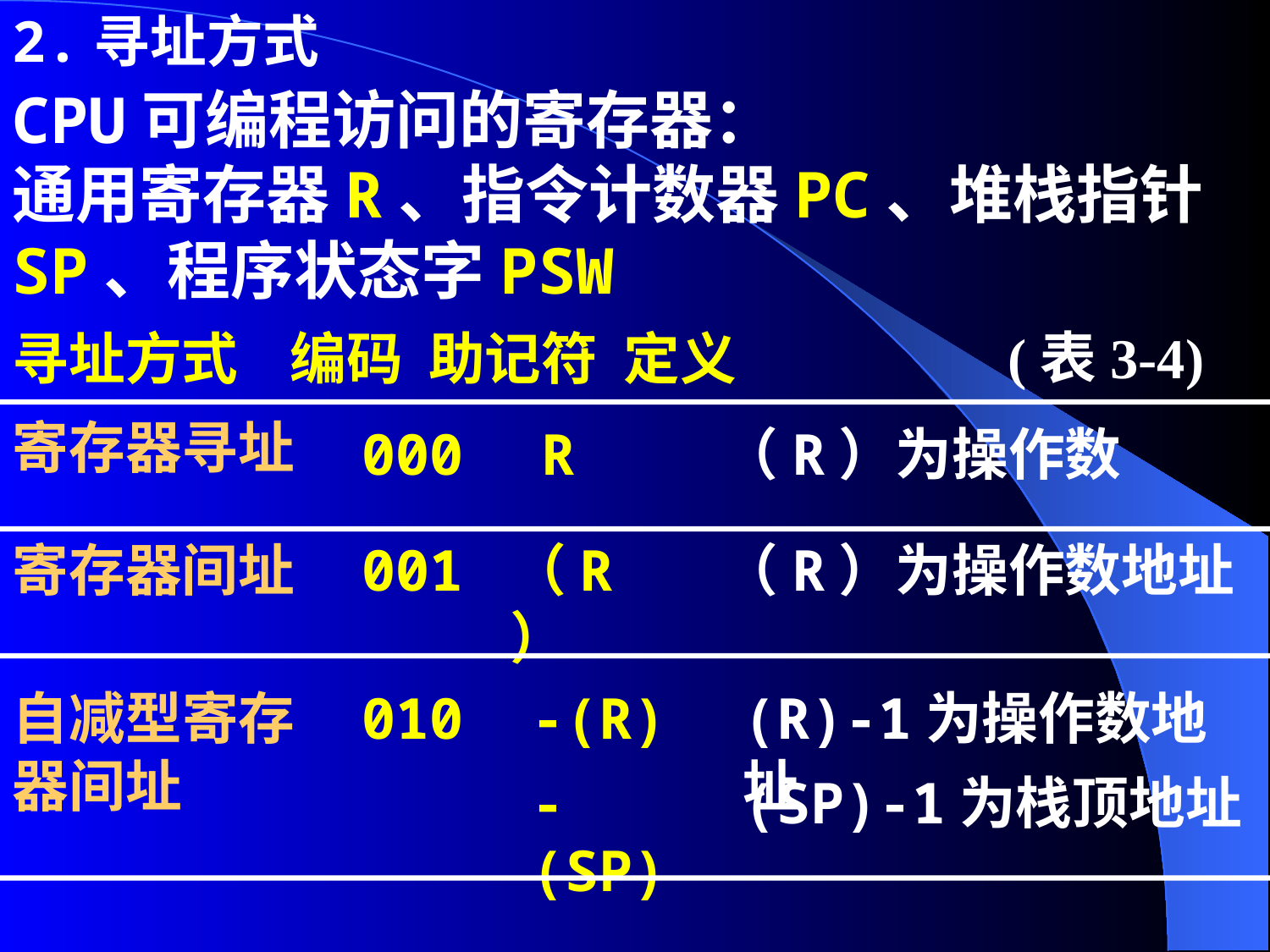

2.寻址方式
CPU可编程访问的寄存器：
通用寄存器R、指令计数器PC、堆栈指针SP、程序状态字PSW
(表3-4)
寻址方式    编码  助记符  定义

寄存器寻址
000
R
（R）为操作数
寄存器间址

001
（R）
（R）为操作数地址

自减型寄存器间址
010
-(R)
(R)-1为操作数地址
-(SP)
(SP)-1为栈顶地址